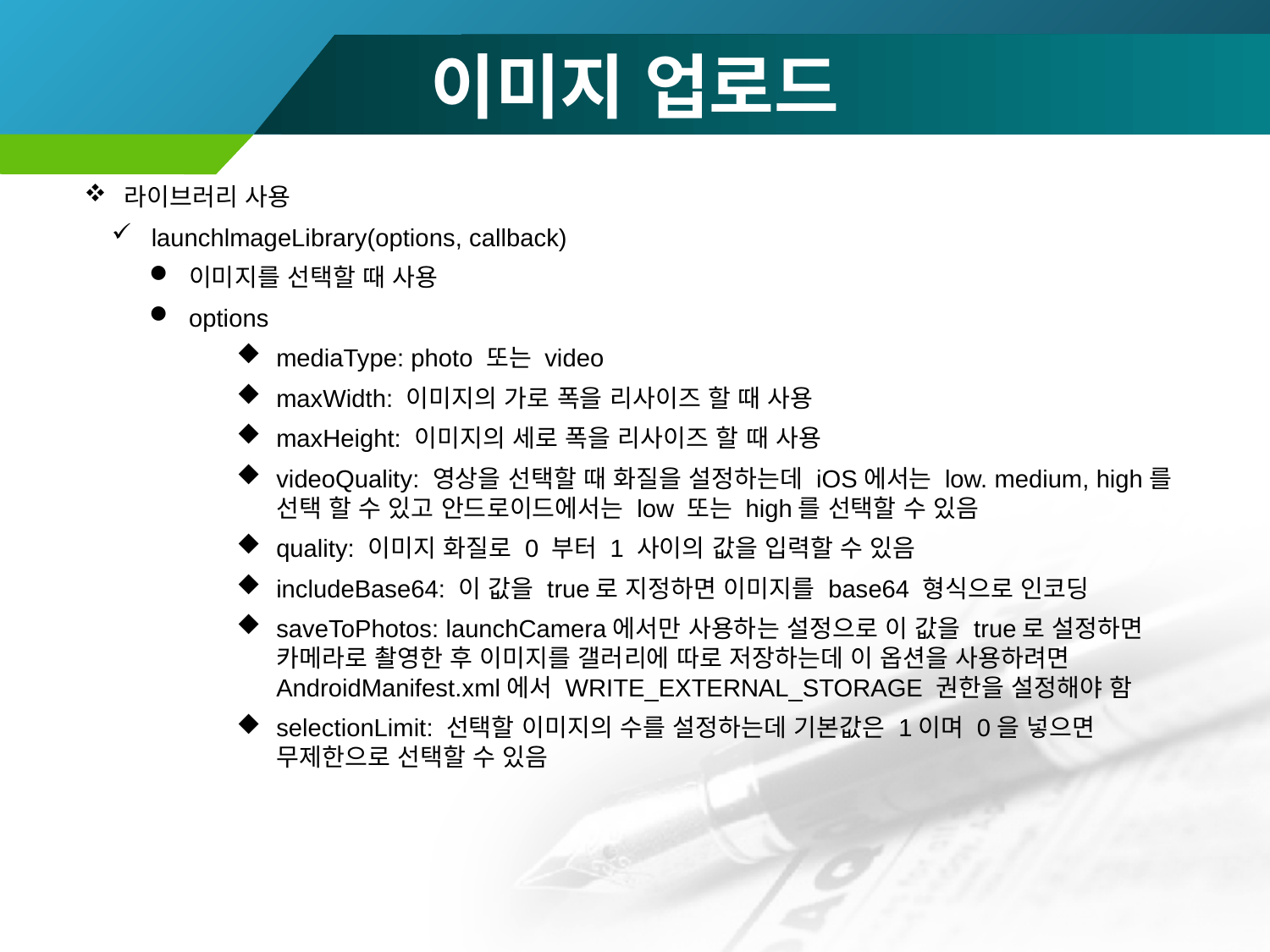

# 이미지 업로드
라이브러리 사용
launchlmageLibrary(options, callback)
이미지를 선택할 때 사용
options
mediaType: photo 또는 video
maxWidth: 이미지의 가로 폭을 리사이즈 할 때 사용
maxHeight: 이미지의 세로 폭을 리사이즈 할 때 사용
videoQuality: 영상을 선택할 때 화질을 설정하는데 iOS에서는 low. medium, high를 선택 할 수 있고 안드로이드에서는 low 또는 high를 선택할 수 있음
quality: 이미지 화질로 0 부터 1 사이의 값을 입력할 수 있음
includeBase64: 이 값을 true로 지정하면 이미지를 base64 형식으로 인코딩
saveToPhotos: launchCamera에서만 사용하는 설정으로 이 값을 true로 설정하면 카메라로 촬영한 후 이미지를 갤러리에 따로 저장하는데 이 옵션을 사용하려면AndroidManifest.xml에서 WRITE_EXTERNAL_STORAGE 권한을 설정해야 함
selectionLimit: 선택할 이미지의 수를 설정하는데 기본값은 1이며 0을 넣으면 무제한으로 선택할 수 있음